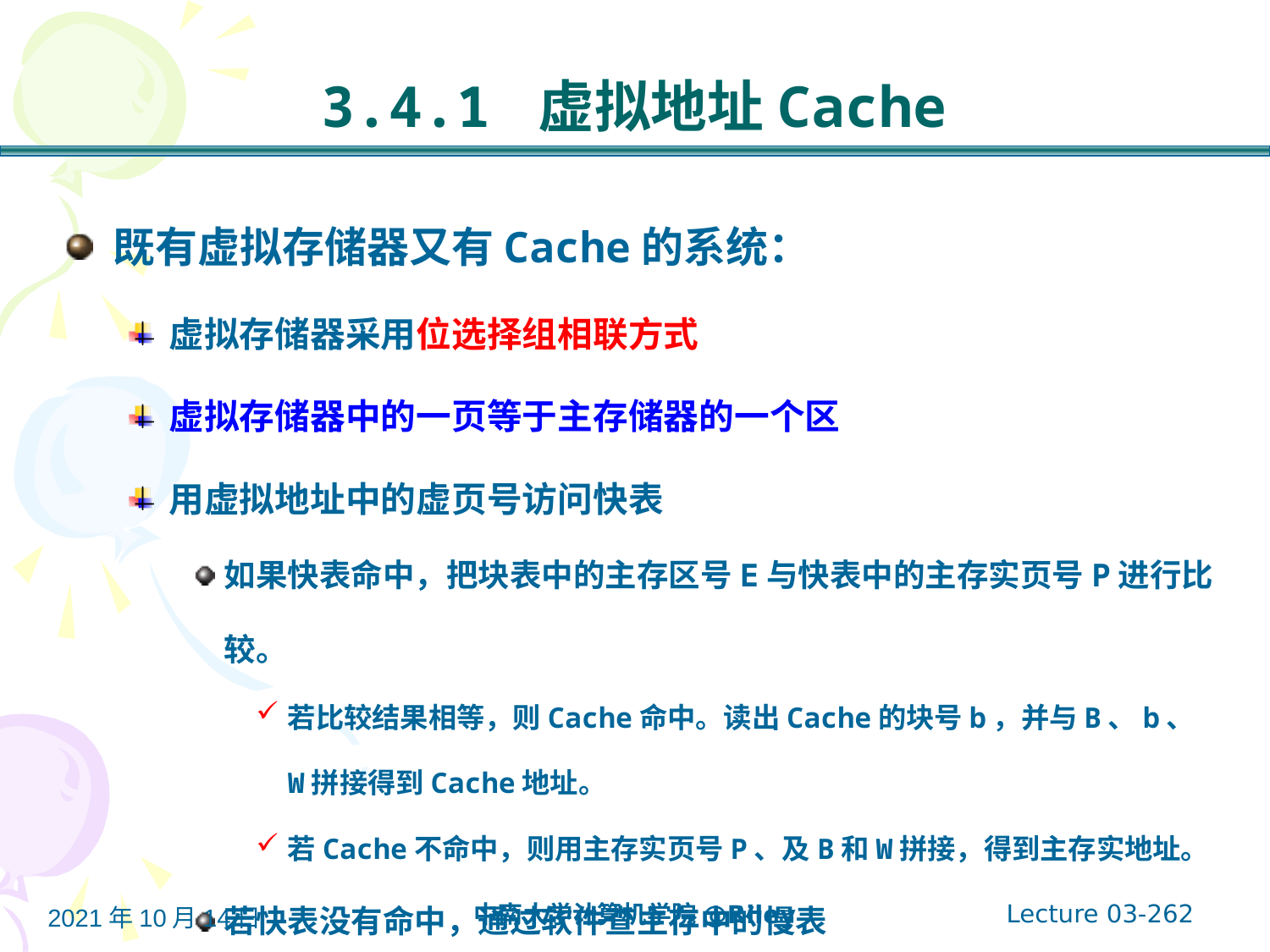

# 3.4.1 虚拟地址Cache
既有虚拟存储器又有Cache的系统：
虚拟存储器采用位选择组相联方式
虚拟存储器中的一页等于主存储器的一个区
用虚拟地址中的虚页号访问快表
如果快表命中，把块表中的主存区号E与快表中的主存实页号P进行比较。
若比较结果相等，则Cache命中。读出Cache的块号b，并与B、b、W拼接得到Cache地址。
若Cache不命中，则用主存实页号P、及B和W拼接，得到主存实地址。
若快表没有命中，通过软件查主存中的慢表
Lecture 03-262
中南大学计算机学院@Riley
2021年10月14日